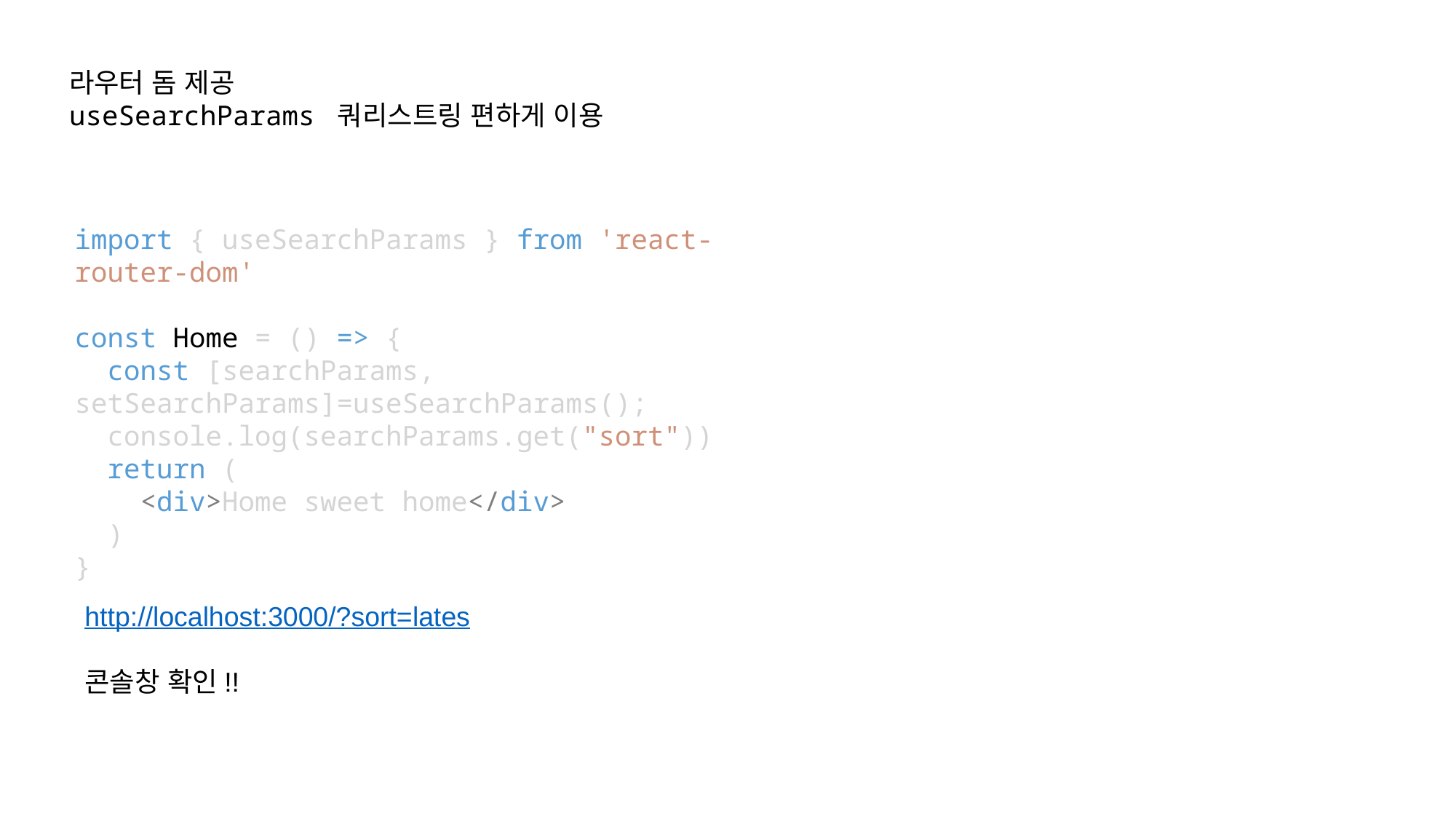

라우터 돔 제공
useSearchParams 쿼리스트링 편하게 이용
import { useSearchParams } from 'react-router-dom'
const Home = () => {
  const [searchParams, setSearchParams]=useSearchParams();
  console.log(searchParams.get("sort"))
  return (
    <div>Home sweet home</div>
  )
}
http://localhost:3000/?sort=lates

콘솔창 확인!!